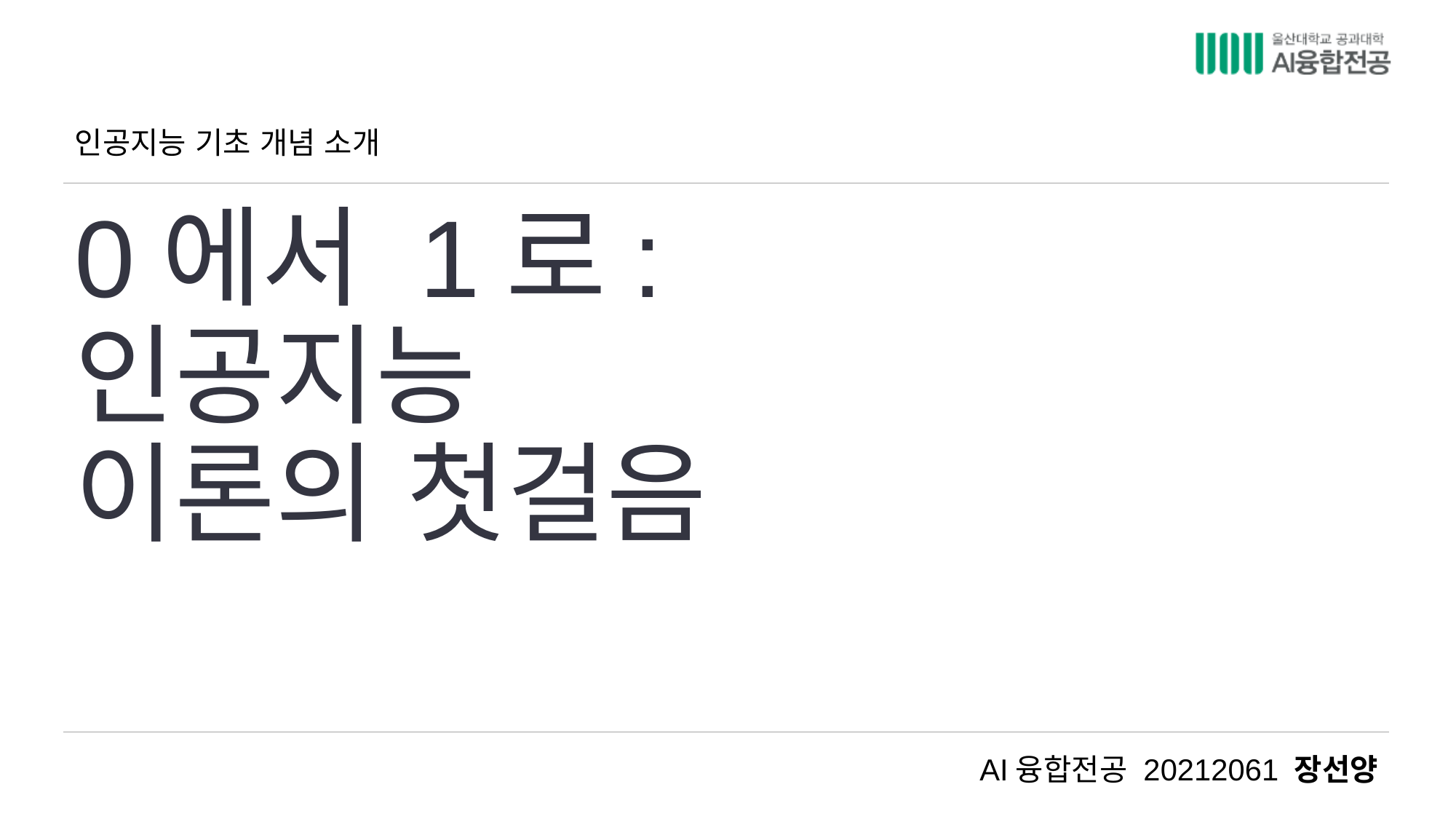

인공지능 기초 개념 소개
# 0에서 1로: 인공지능 이론의 첫걸음
AI융합전공 20212061 장선양